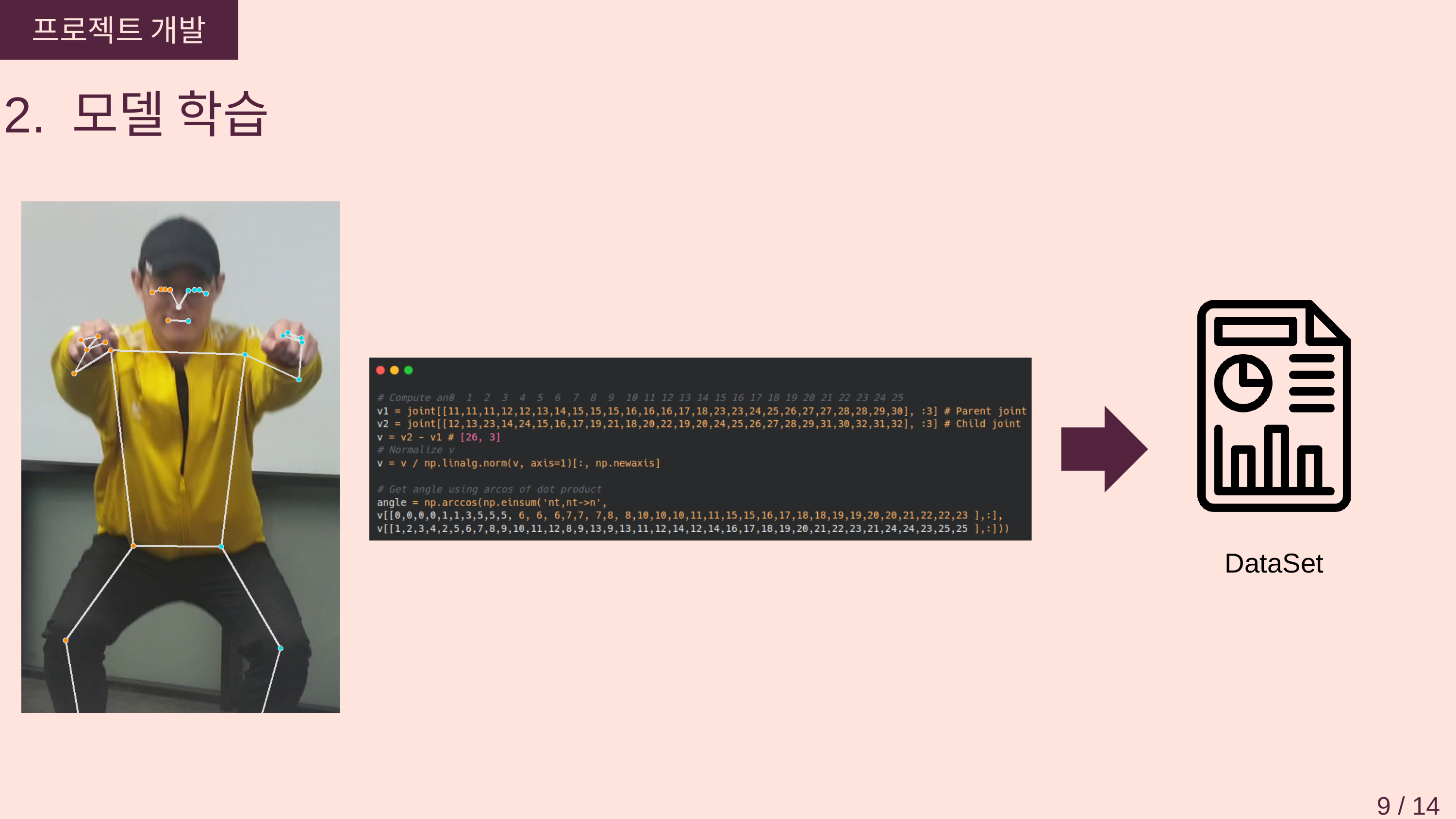

프로젝트 개발
2. 모델 학습

DataSet
9 / 14